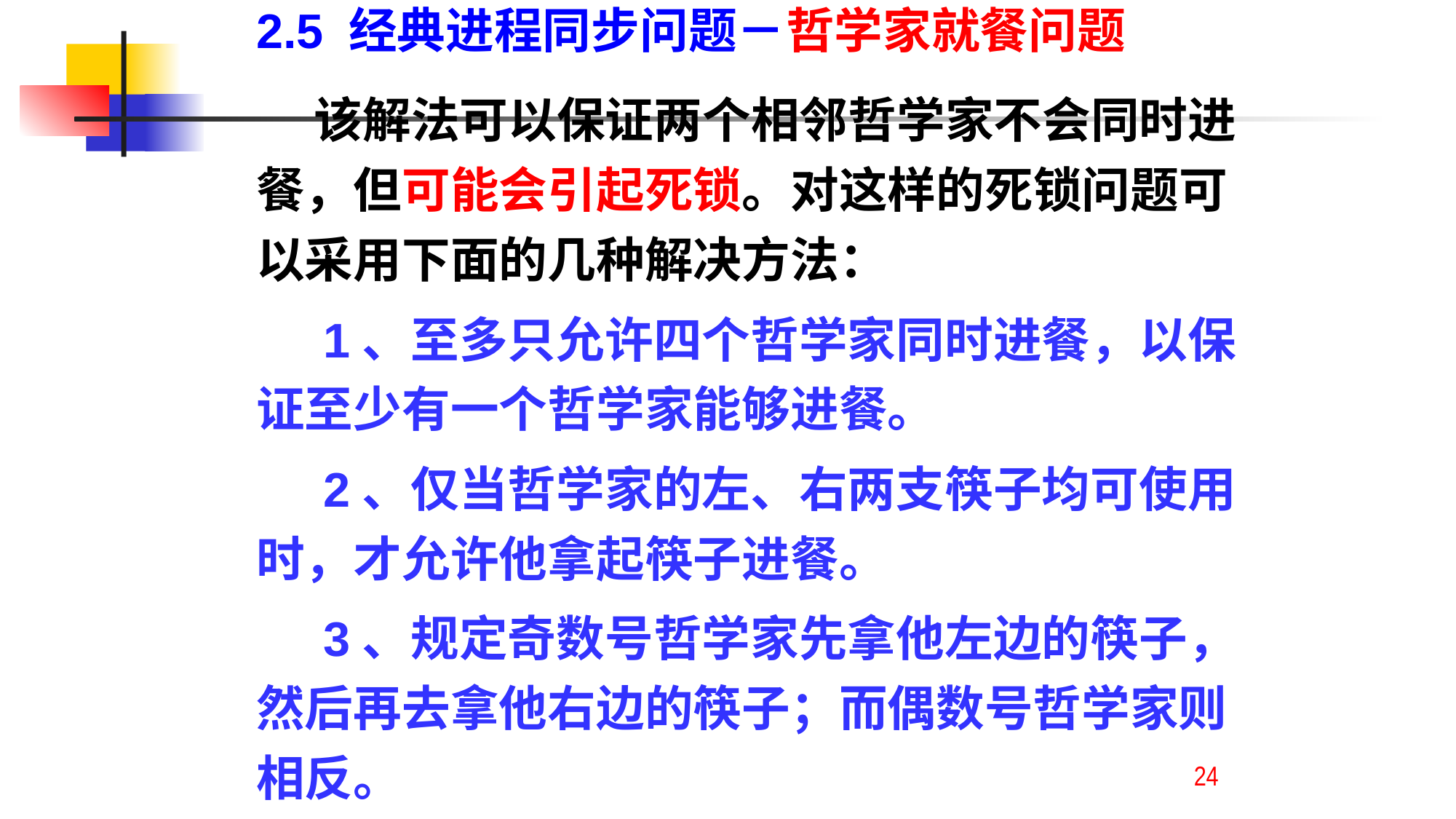

2.5 经典进程同步问题－哲学家就餐问题
      该解法可以保证两个相邻哲学家不会同时进餐，但可能会引起死锁。对这样的死锁问题可以采用下面的几种解决方法：
     1、至多只允许四个哲学家同时进餐，以保证至少有一个哲学家能够进餐。
     2、仅当哲学家的左、右两支筷子均可使用时，才允许他拿起筷子进餐。
     3、规定奇数号哲学家先拿他左边的筷子，然后再去拿他右边的筷子；而偶数号哲学家则相反。
24